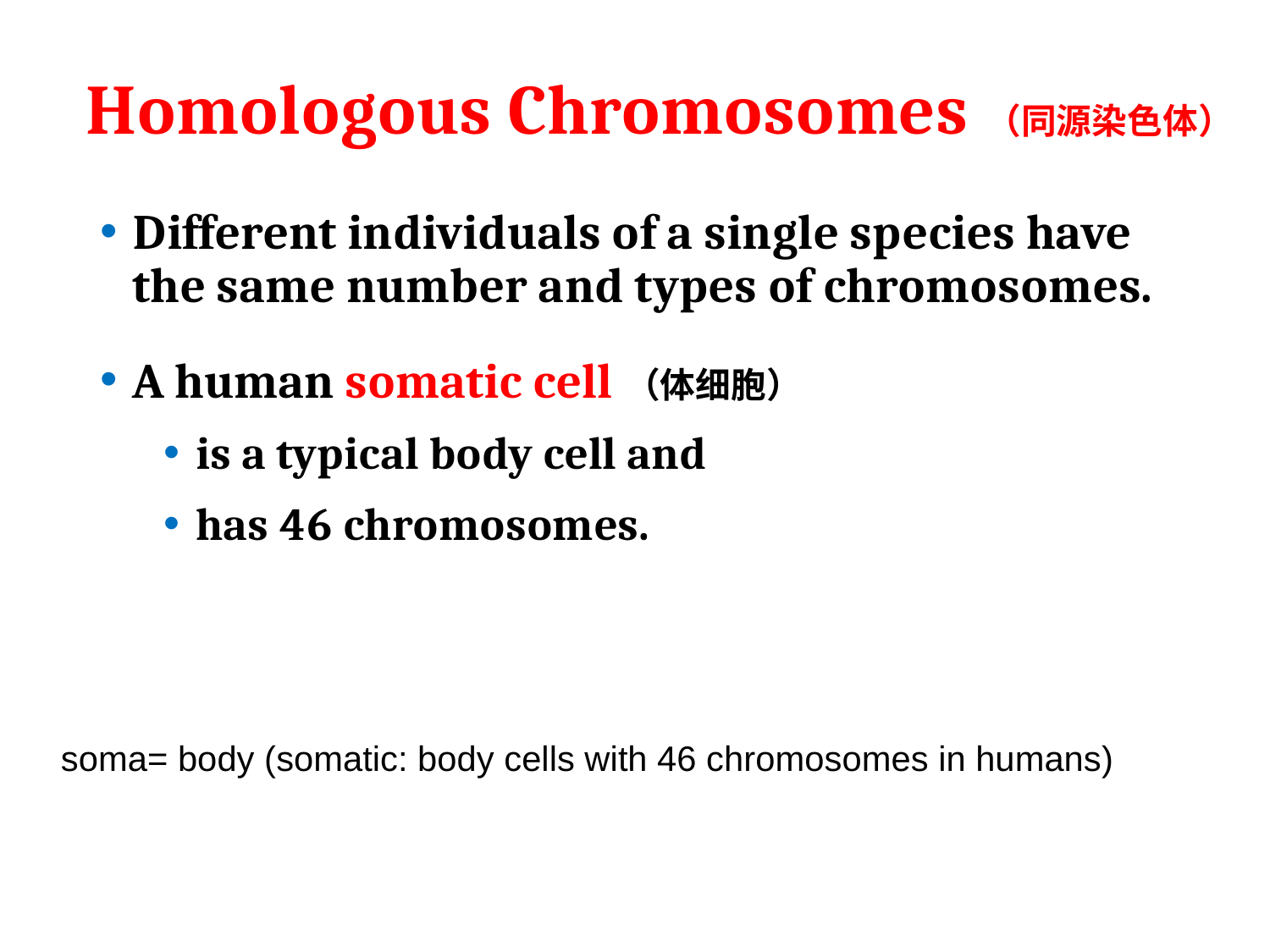

# Homologous Chromosomes（同源染色体）
Different individuals of a single species have the same number and types of chromosomes.
A human somatic cell（体细胞）
is a typical body cell and
has 46 chromosomes.
soma= body (somatic: body cells with 46 chromosomes in humans)